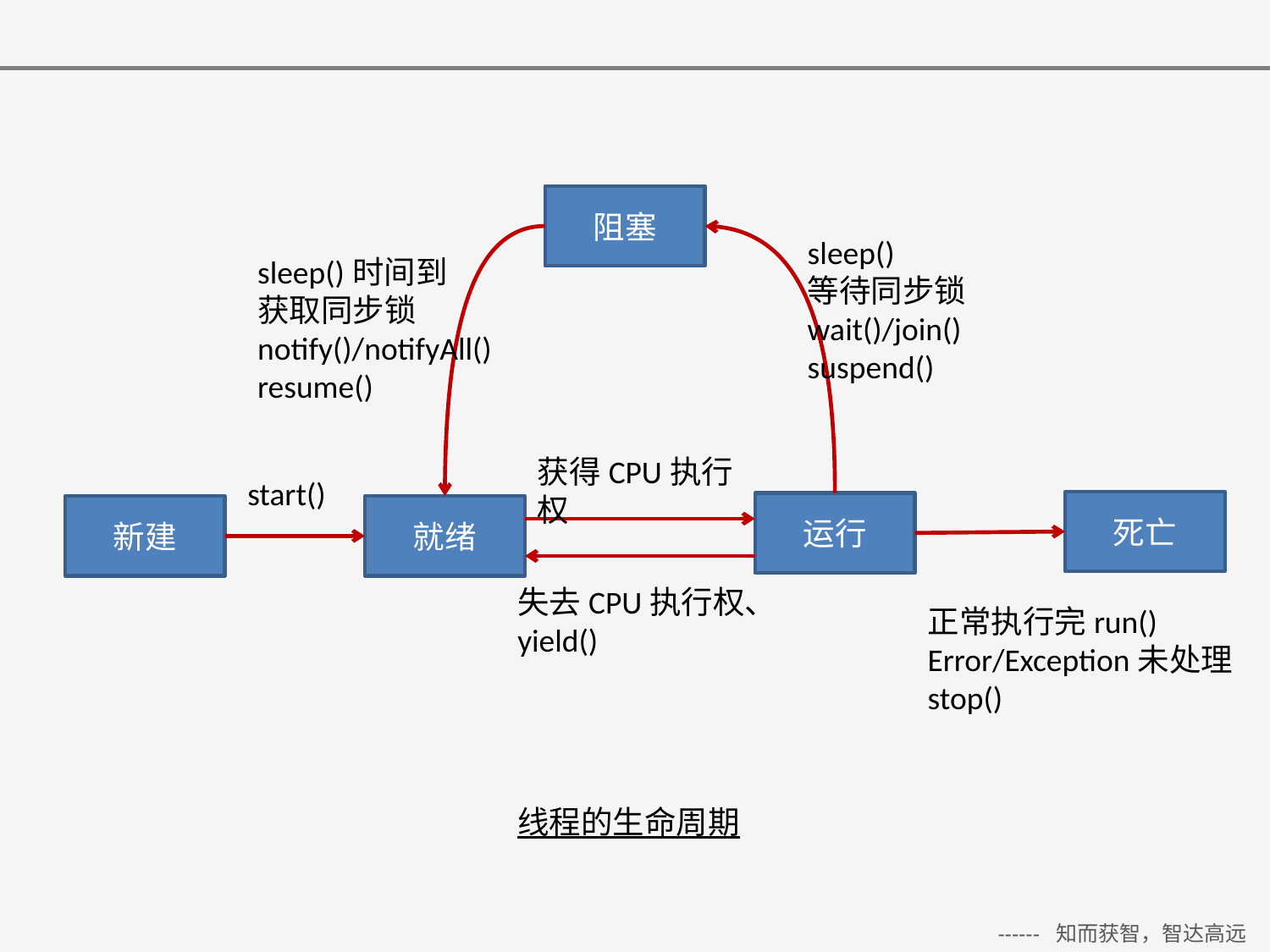

阻塞
sleep()
等待同步锁
wait()/join()
suspend()
sleep()时间到
获取同步锁
notify()/notifyAll()
resume()
获得CPU执行权
start()
死亡
运行
新建
就绪
失去CPU执行权、yield()
正常执行完run()
Error/Exception未处理
stop()
线程的生命周期